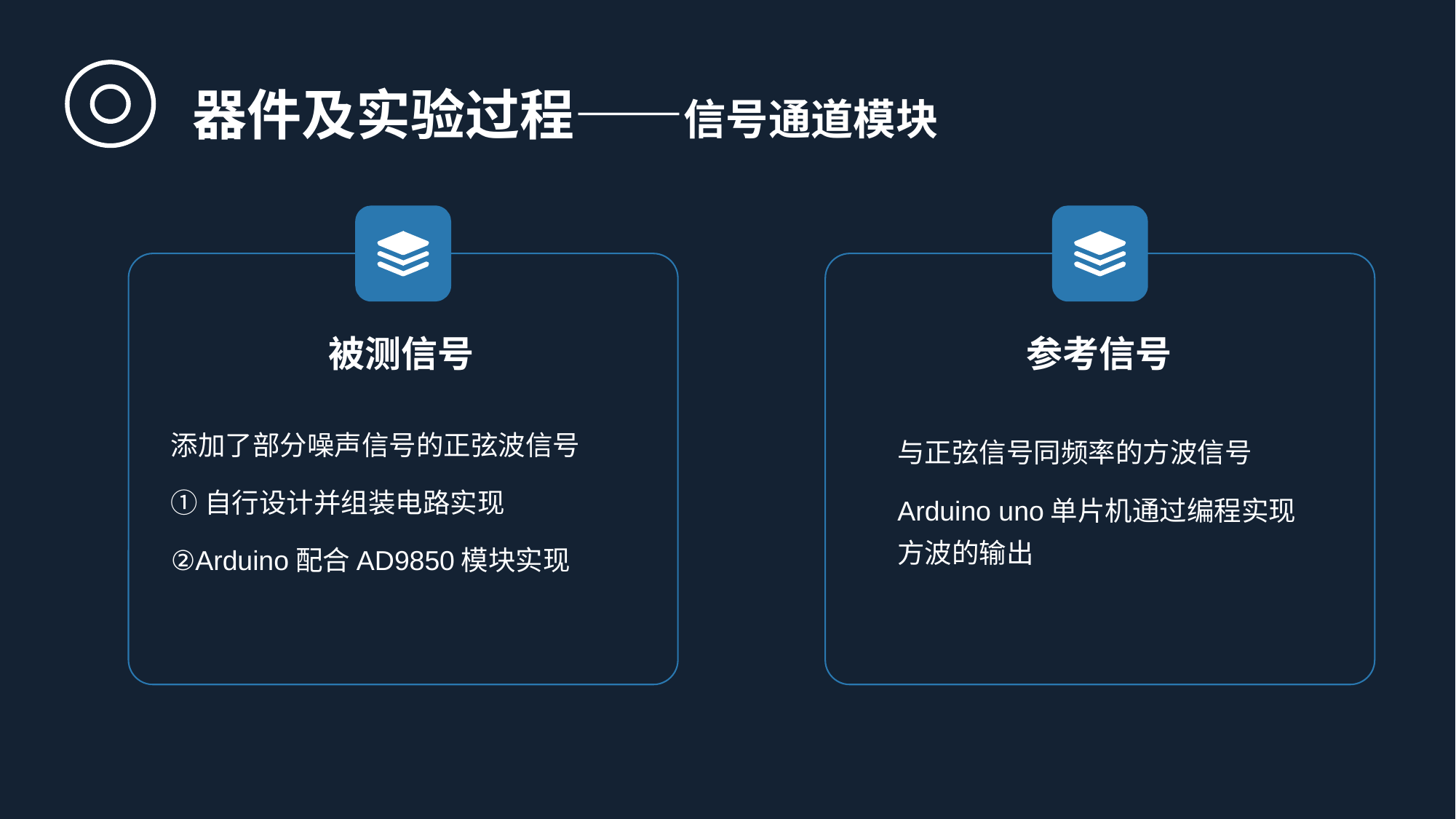

器件及实验过程——信号通道模块

被测信号
参考信号
添加了部分噪声信号的正弦波信号
①自行设计并组装电路实现
②Arduino配合AD9850模块实现
与正弦信号同频率的方波信号
Arduino uno单片机通过编程实现方波的输出